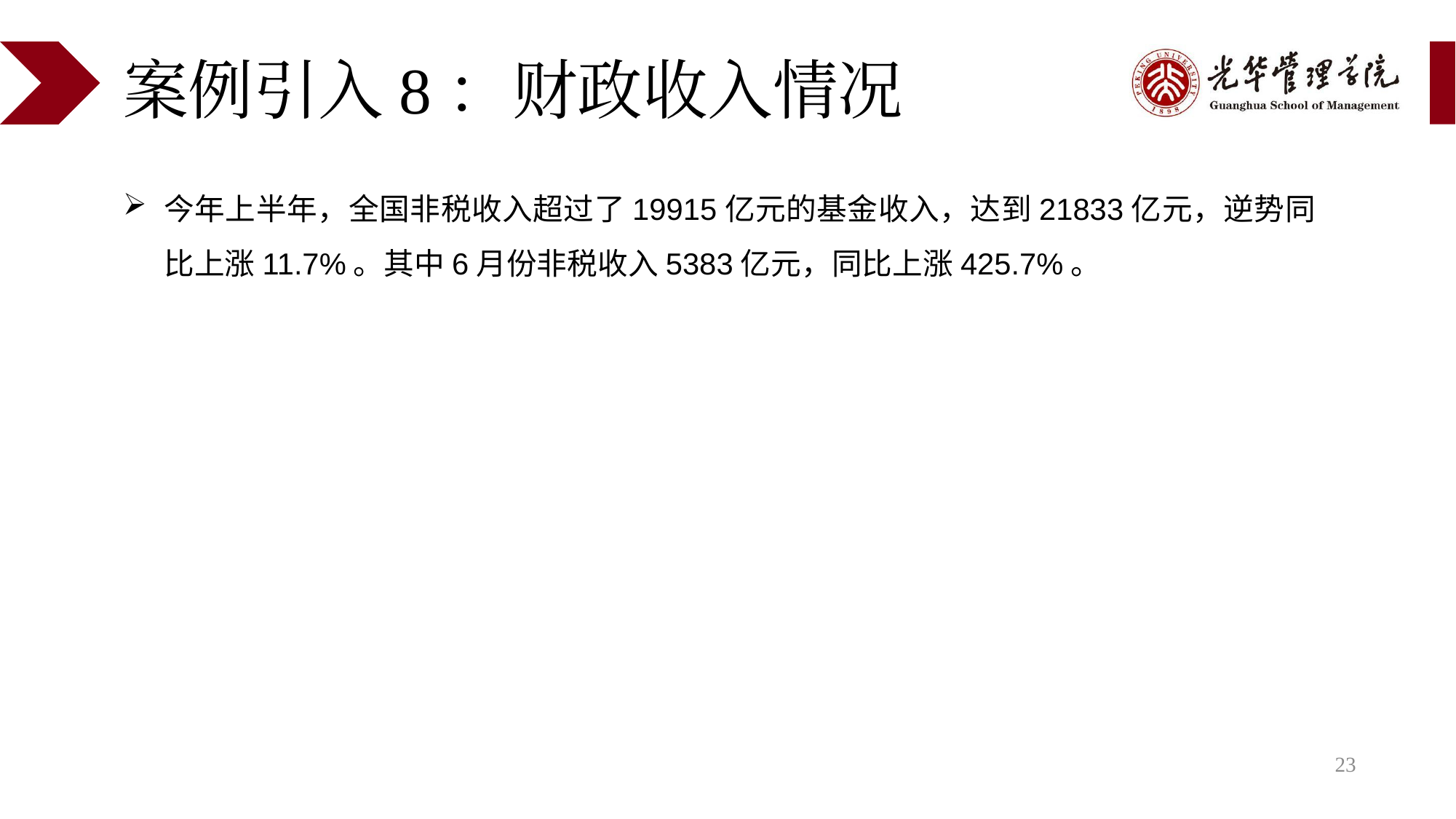

# 案例引入8：财政收入情况
今年上半年，全国非税收入超过了19915亿元的基金收入，达到21833亿元，逆势同比上涨11.7%。其中6月份非税收入5383亿元，同比上涨425.7%。
23